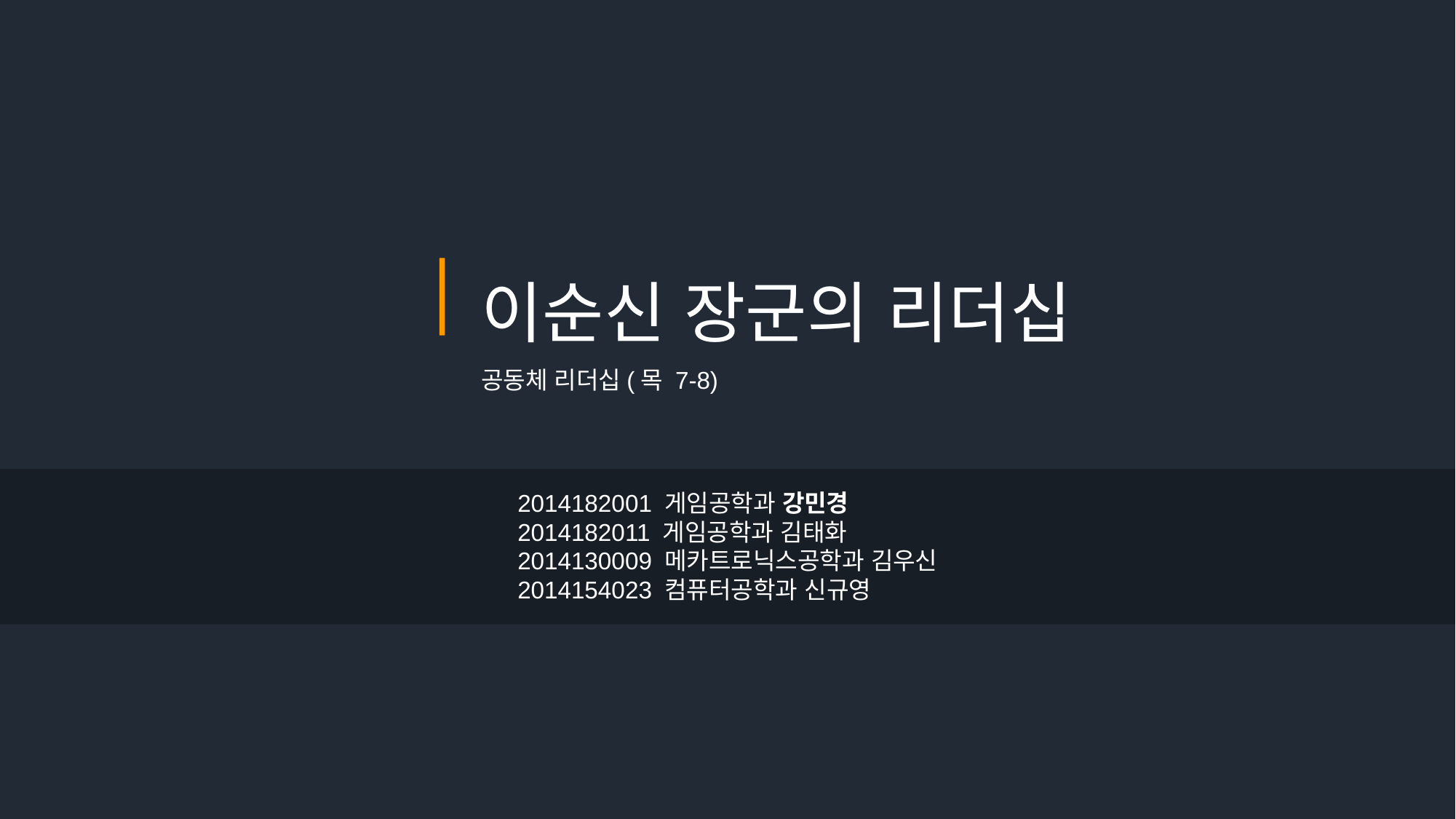

이순신 장군의 리더십
공동체 리더십(목 7-8)

2014182001 게임공학과 강민경
2014182011 게임공학과 김태화
2014130009 메카트로닉스공학과 김우신
2014154023 컴퓨터공학과 신규영